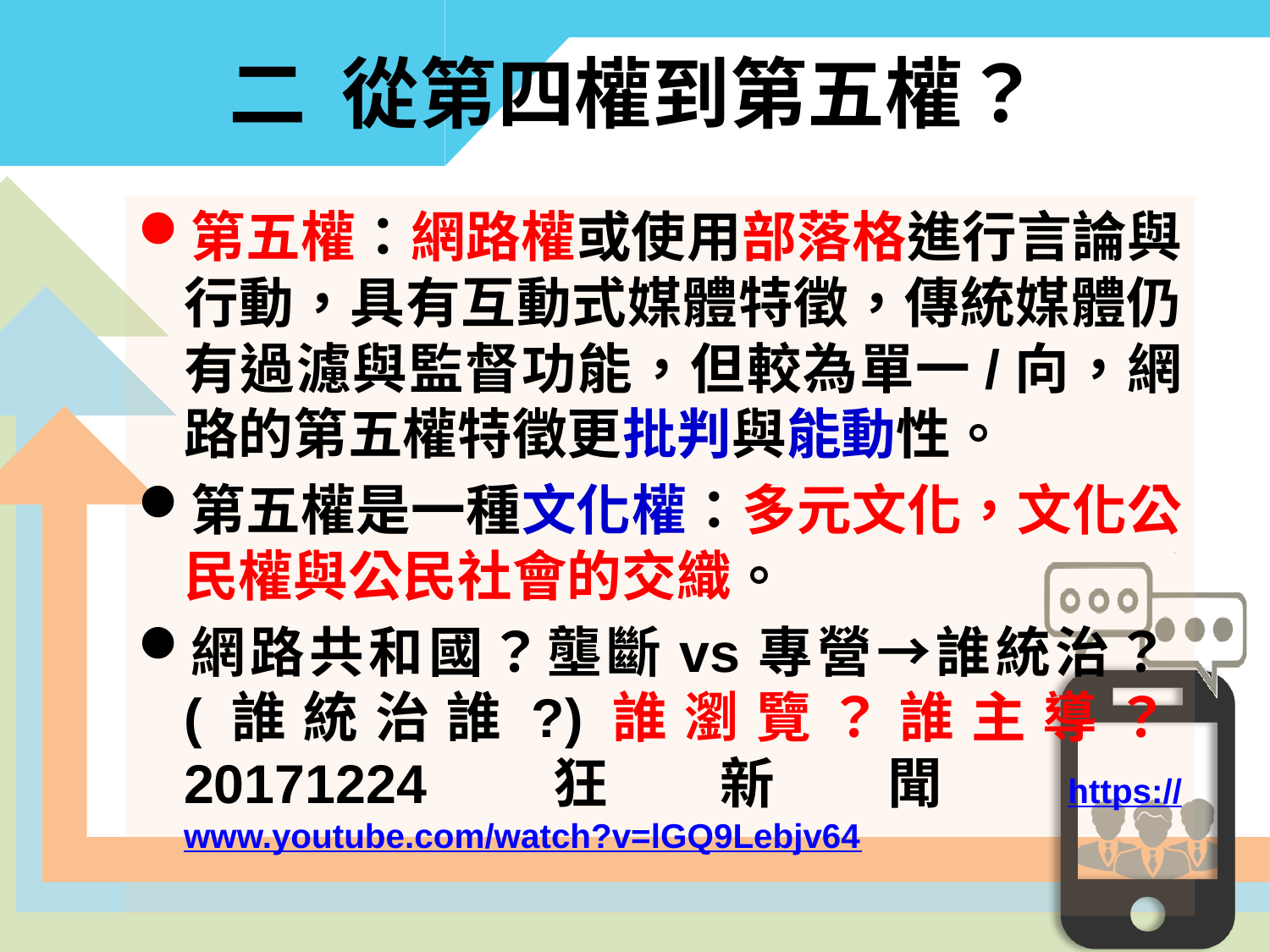

# 二  從第四權到第五權？
第五權：網路權或使用部落格進行言論與行動，具有互動式媒體特徵，傳統媒體仍有過濾與監督功能，但較為單一/向，網路的第五權特徵更批判與能動性。
第五權是一種文化權：多元文化，文化公民權與公民社會的交織。
網路共和國？壟斷vs專營→誰統治？(誰統治誰?)誰瀏覽？誰主導？20171224狂新聞https://www.youtube.com/watch?v=lGQ9Lebjv64